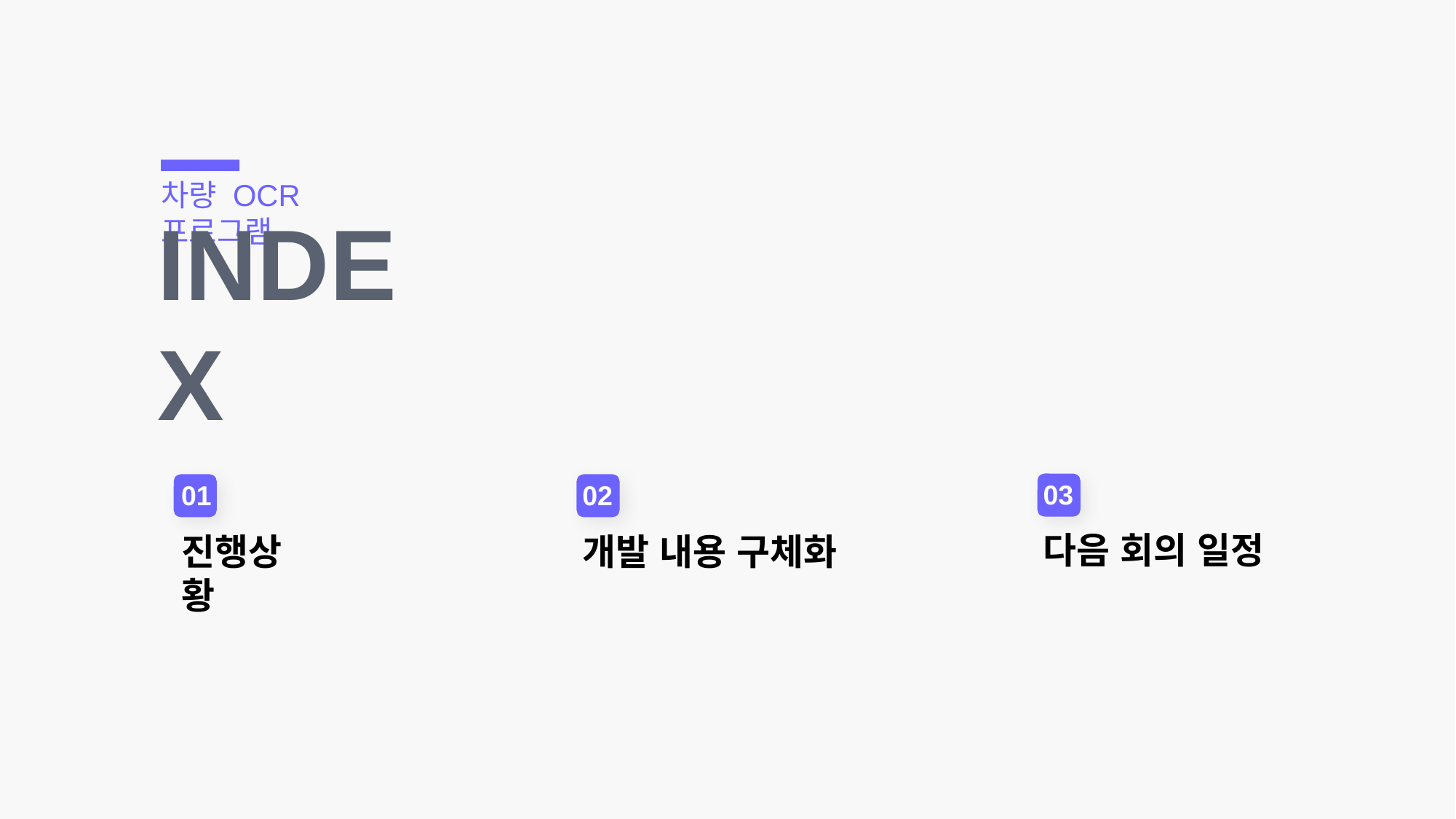

차량 OCR 프로그램
INDEX
03

01

02

다음 회의 일정
진행상황
개발 내용 구체화